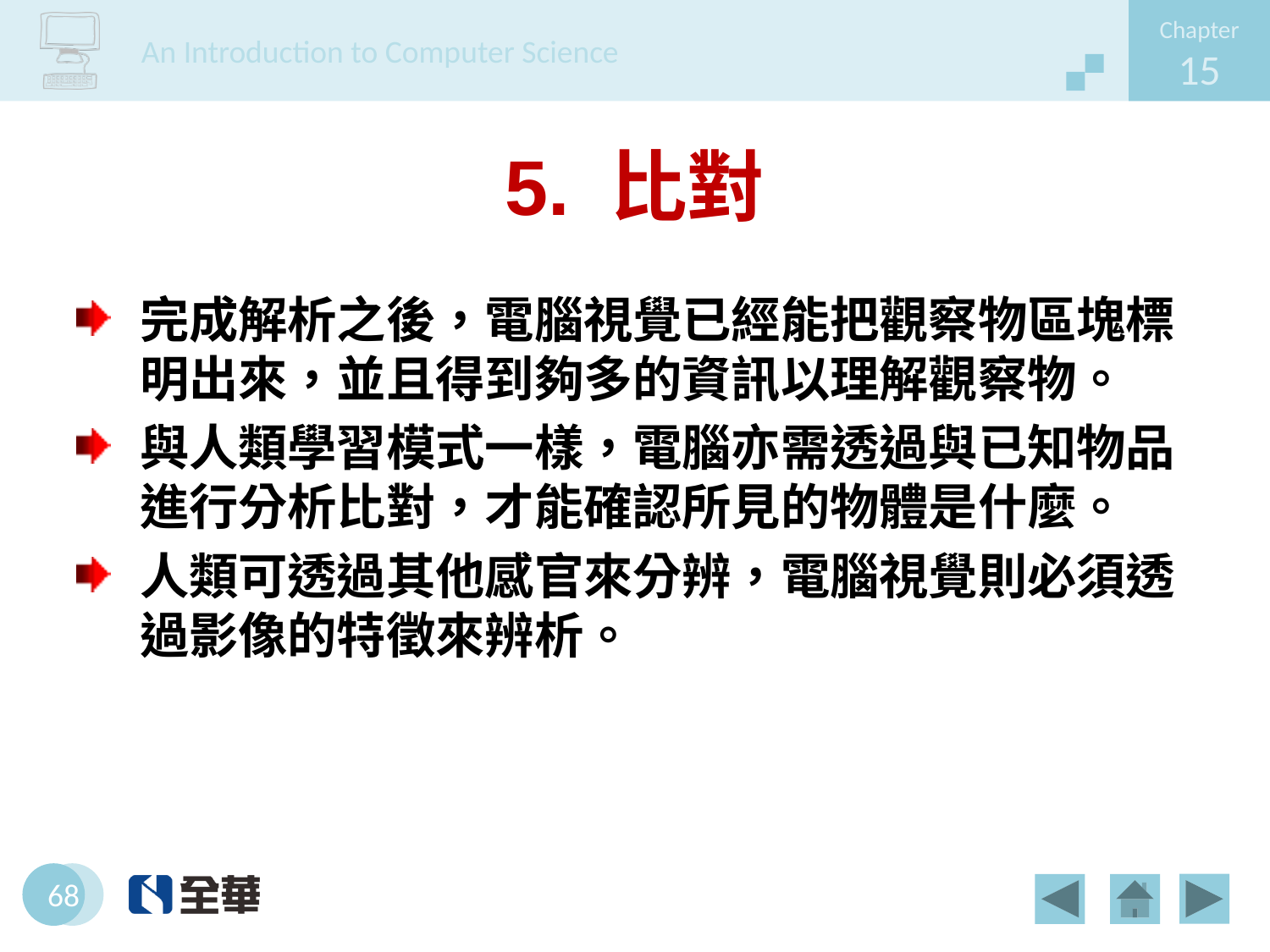

# 5. 比對
完成解析之後，電腦視覺已經能把觀察物區塊標明出來，並且得到夠多的資訊以理解觀察物。
與人類學習模式一樣，電腦亦需透過與已知物品進行分析比對，才能確認所見的物體是什麼。
人類可透過其他感官來分辨，電腦視覺則必須透過影像的特徵來辨析。